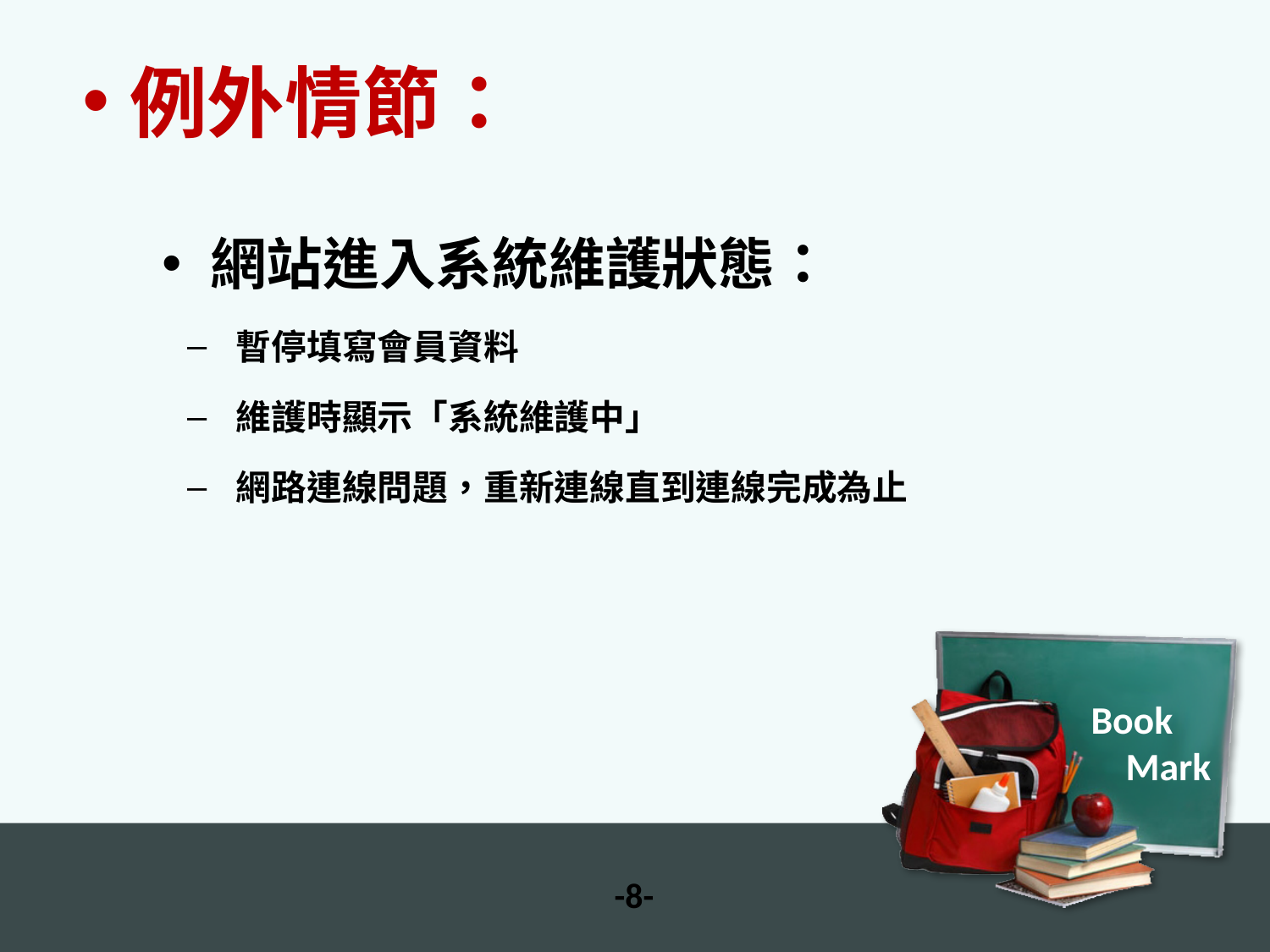

例外情節：
網站進入系統維護狀態：
暫停填寫會員資料
維護時顯示「系統維護中」
網路連線問題，重新連線直到連線完成為止
Book
    Mark
-8-